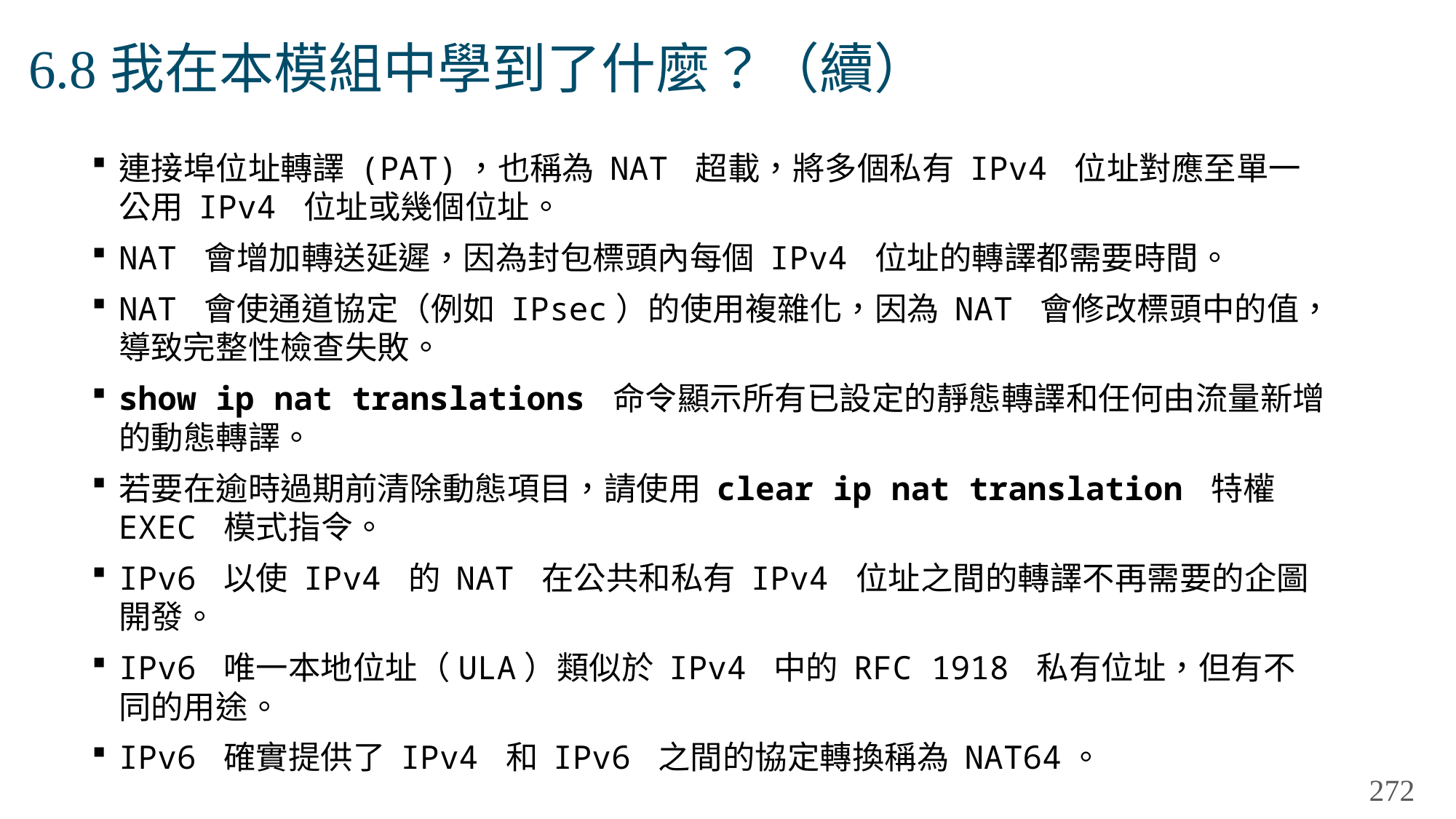

# 6.8我在本模組中學到了什麼？（續）
連接埠位址轉譯 (PAT)，也稱為 NAT 超載，將多個私有 IPv4 位址對應至單一公用 IPv4 位址或幾個位址。
NAT 會增加轉送延遲，因為封包標頭內每個 IPv4 位址的轉譯都需要時間。
NAT 會使通道協定（例如 IPsec）的使用複雜化，因為 NAT 會修改標頭中的值，導致完整性檢查失敗。
show ip nat translations 命令顯示所有已設定的靜態轉譯和任何由流量新增的動態轉譯。
若要在逾時過期前清除動態項目，請使用 clear ip nat translation 特權 EXEC 模式指令。
IPv6 以使 IPv4 的 NAT 在公共和私有 IPv4 位址之間的轉譯不再需要的企圖開發。
IPv6 唯一本地位址（ULA）類似於 IPv4 中的 RFC 1918 私有位址，但有不同的用途。
IPv6 確實提供了 IPv4 和 IPv6 之間的協定轉換稱為 NAT64。
272